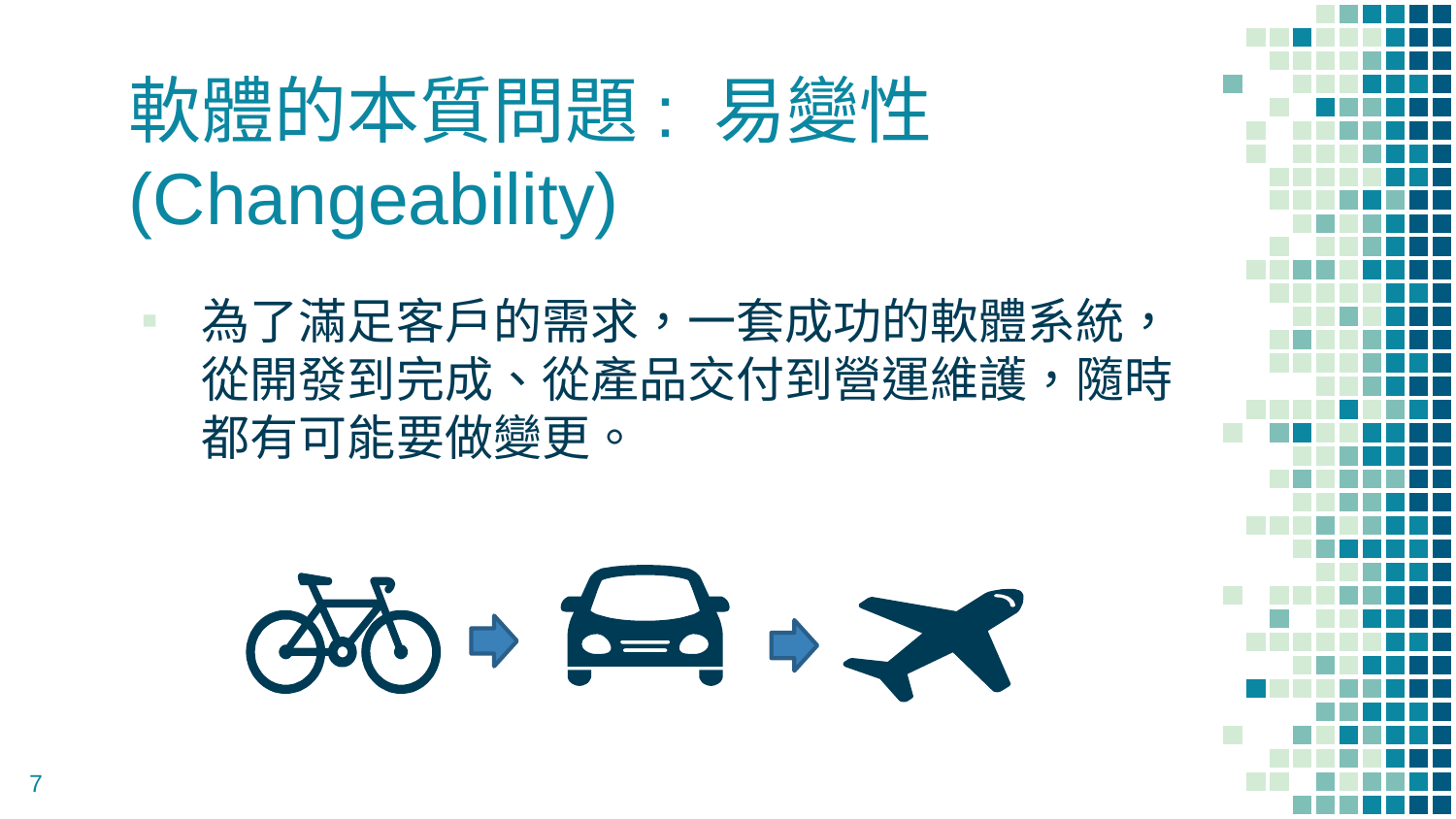

# 軟體的本質問題: 易變性(Changeability)
為了滿足客戶的需求，一套成功的軟體系統，從開發到完成、從產品交付到營運維護，隨時都有可能要做變更。

7